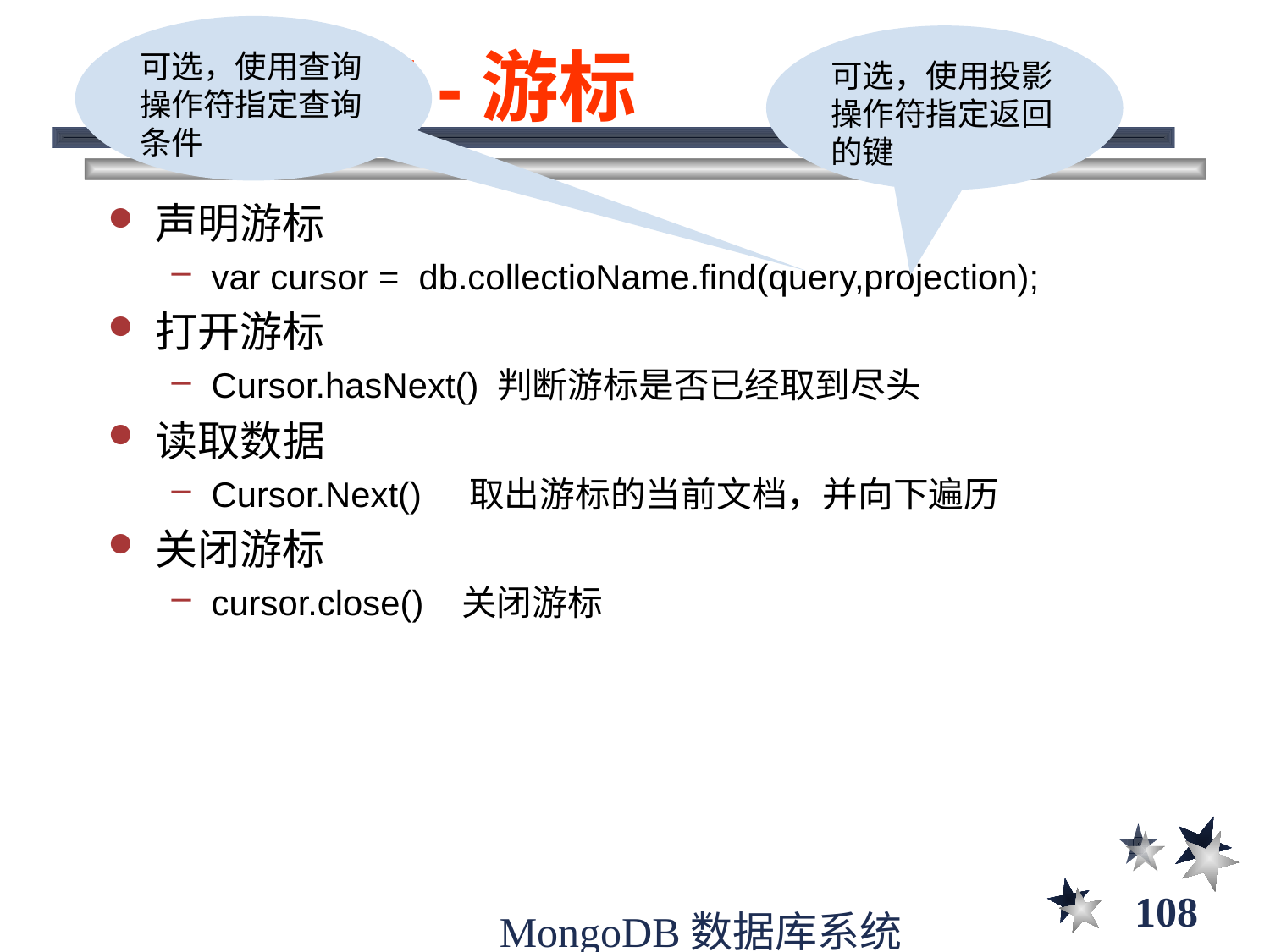

可选，使用查询操作符指定查询条件
# 高级查询-游标
可选，使用投影操作符指定返回的键
声明游标
var cursor =  db.collectioName.find(query,projection);
打开游标
Cursor.hasNext() 判断游标是否已经取到尽头
读取数据
Cursor.Next()    取出游标的当前文档，并向下遍历
关闭游标
cursor.close()   关闭游标
108
MongoDB数据库系统